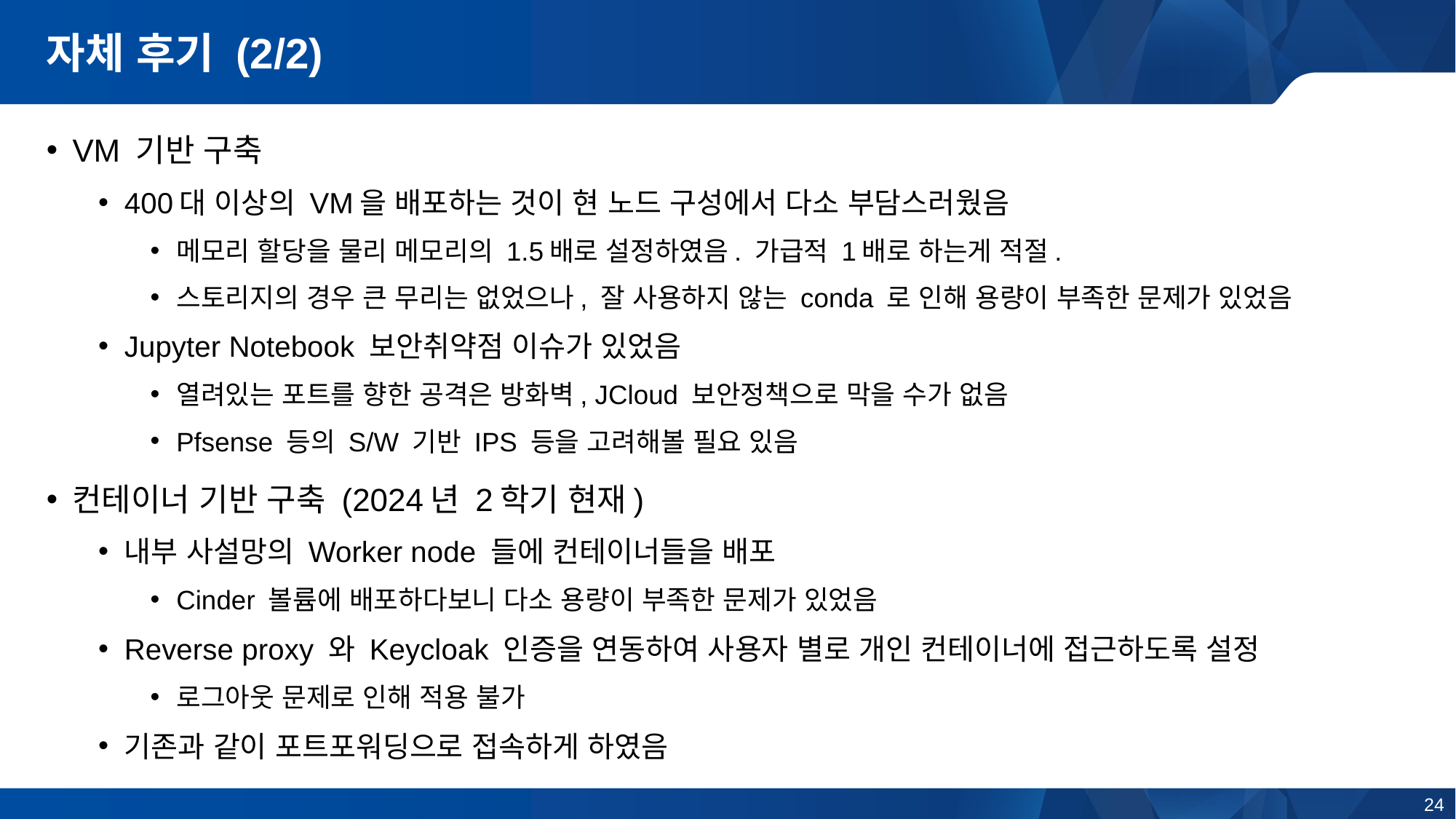

# 자체 후기 (2/2)
VM 기반 구축
400대 이상의 VM을 배포하는 것이 현 노드 구성에서 다소 부담스러웠음
메모리 할당을 물리 메모리의 1.5배로 설정하였음. 가급적 1배로 하는게 적절.
스토리지의 경우 큰 무리는 없었으나, 잘 사용하지 않는 conda 로 인해 용량이 부족한 문제가 있었음
Jupyter Notebook 보안취약점 이슈가 있었음
열려있는 포트를 향한 공격은 방화벽, JCloud 보안정책으로 막을 수가 없음
Pfsense 등의 S/W 기반 IPS 등을 고려해볼 필요 있음
컨테이너 기반 구축 (2024년 2학기 현재)
내부 사설망의 Worker node 들에 컨테이너들을 배포
Cinder 볼륨에 배포하다보니 다소 용량이 부족한 문제가 있었음
Reverse proxy 와 Keycloak 인증을 연동하여 사용자 별로 개인 컨테이너에 접근하도록 설정
로그아웃 문제로 인해 적용 불가
기존과 같이 포트포워딩으로 접속하게 하였음

24